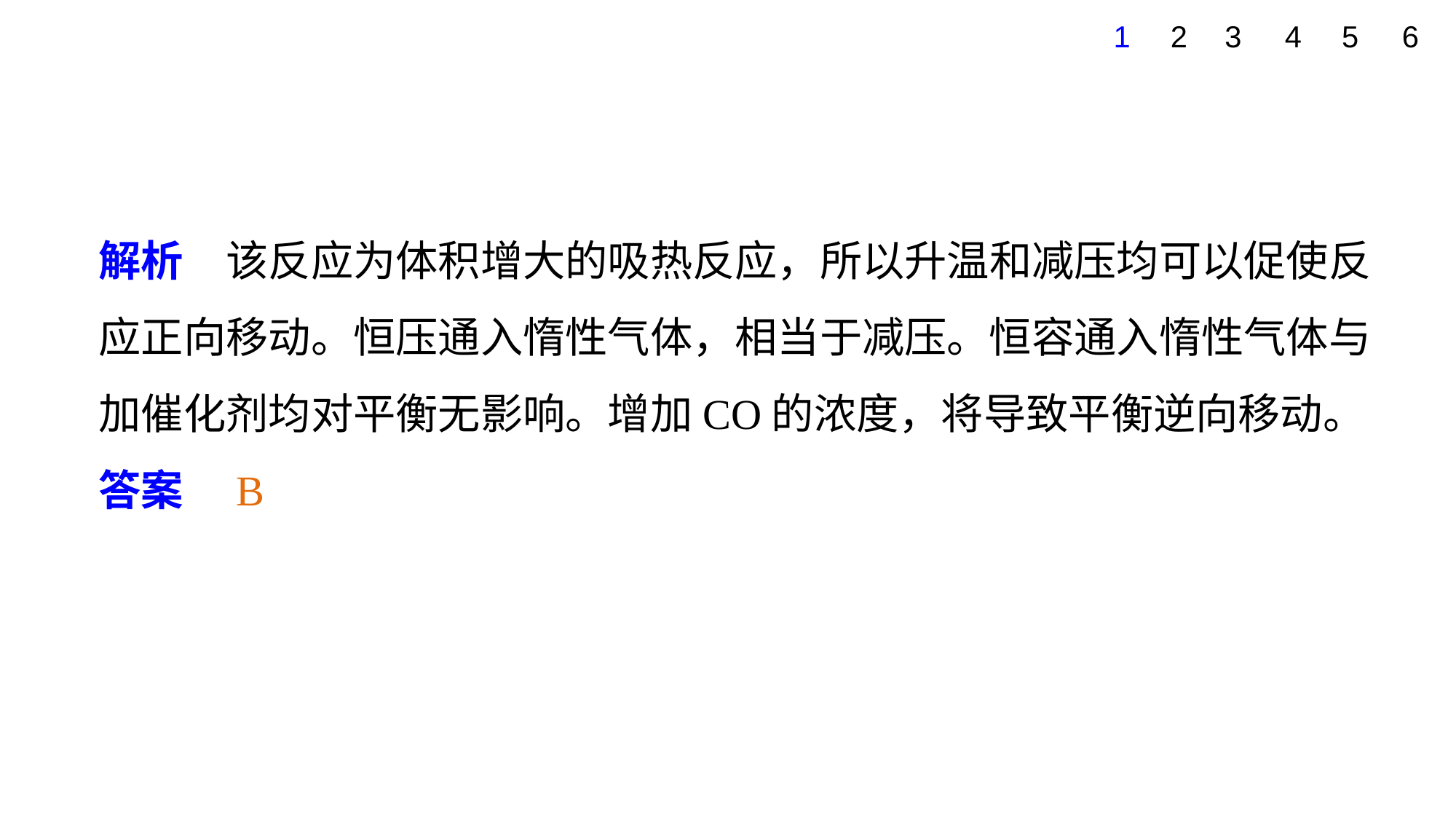

1
2
3
4
5
6
解析　该反应为体积增大的吸热反应，所以升温和减压均可以促使反应正向移动。恒压通入惰性气体，相当于减压。恒容通入惰性气体与加催化剂均对平衡无影响。增加CO的浓度，将导致平衡逆向移动。
答案　B